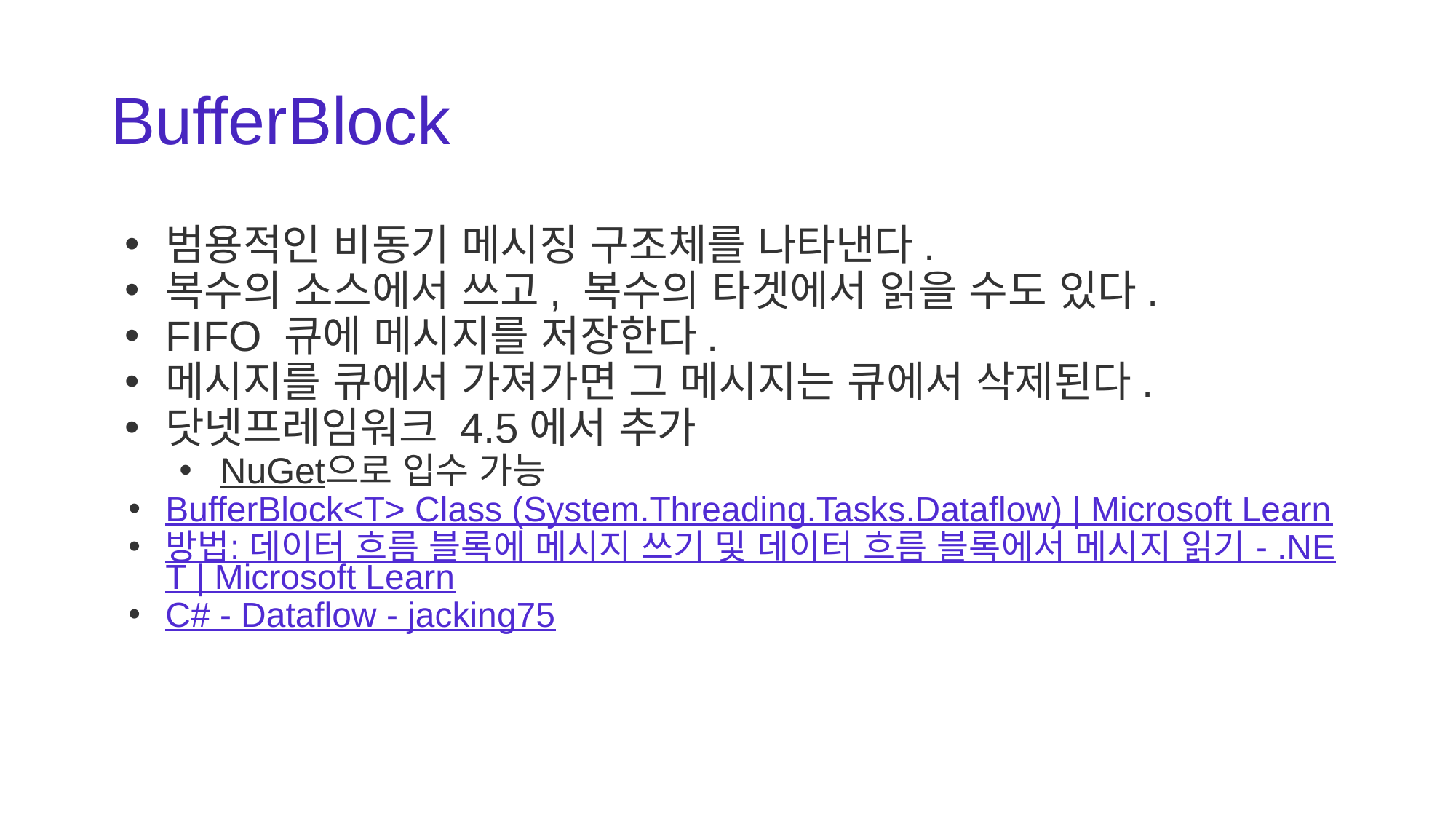

# BufferBlock
범용적인 비동기 메시징 구조체를 나타낸다.
복수의 소스에서 쓰고, 복수의 타겟에서 읽을 수도 있다.
FIFO 큐에 메시지를 저장한다.
메시지를 큐에서 가져가면 그 메시지는 큐에서 삭제된다.
닷넷프레임워크 4.5에서 추가
NuGet으로 입수 가능
BufferBlock<T> Class (System.Threading.Tasks.Dataflow) | Microsoft Learn
방법: 데이터 흐름 블록에 메시지 쓰기 및 데이터 흐름 블록에서 메시지 읽기 - .NET | Microsoft Learn
C# - Dataflow - jacking75